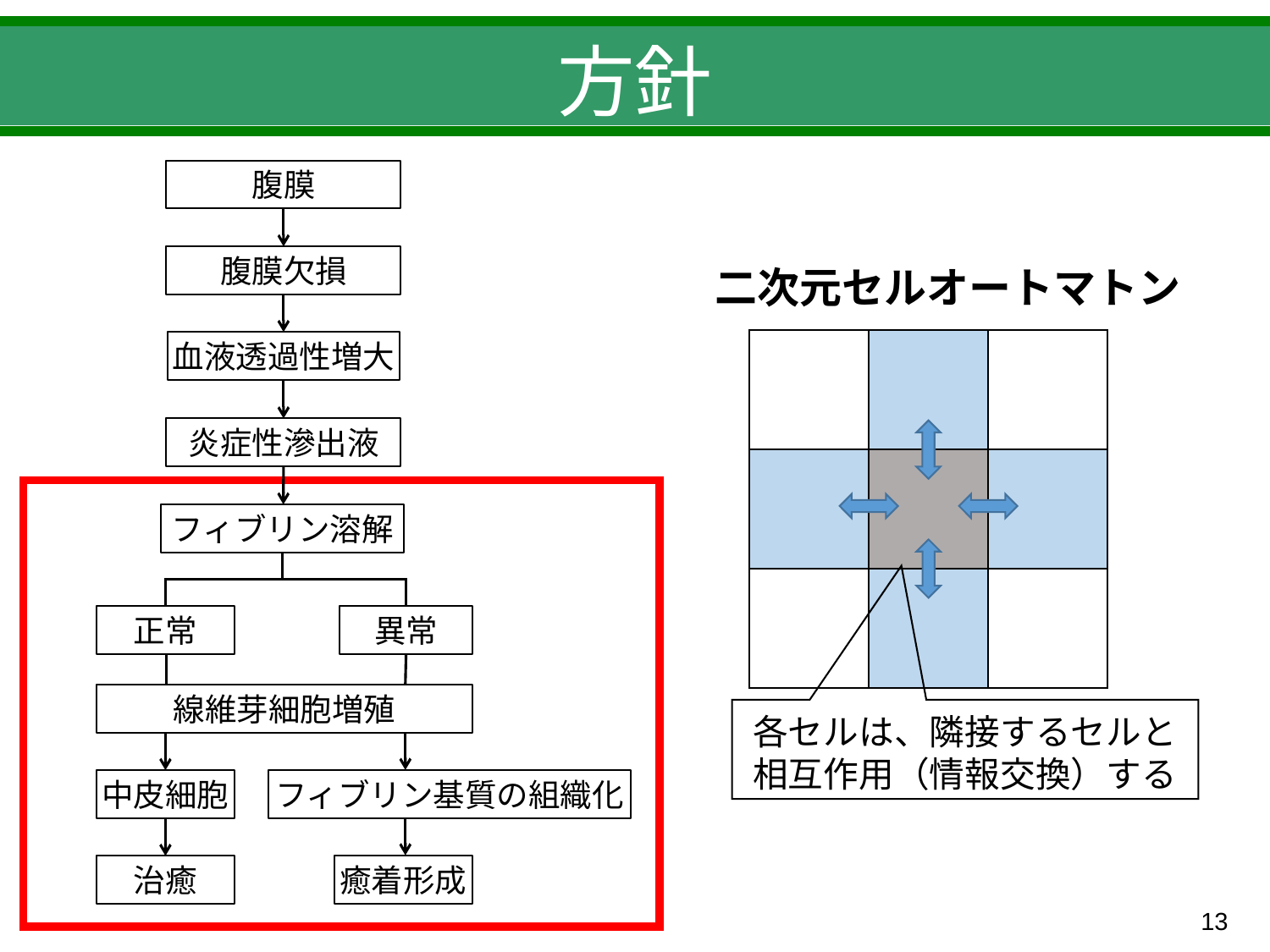

# 方針
腹膜
腹膜欠損
血液透過性増大
炎症性滲出液
フィブリン溶解
正常
異常
線維芽細胞増殖
フィブリン基質の組織化
中皮細胞
癒着形成
治癒
二次元セルオートマトン

各セルは、隣接するセルと
相互作用（情報交換）する
13